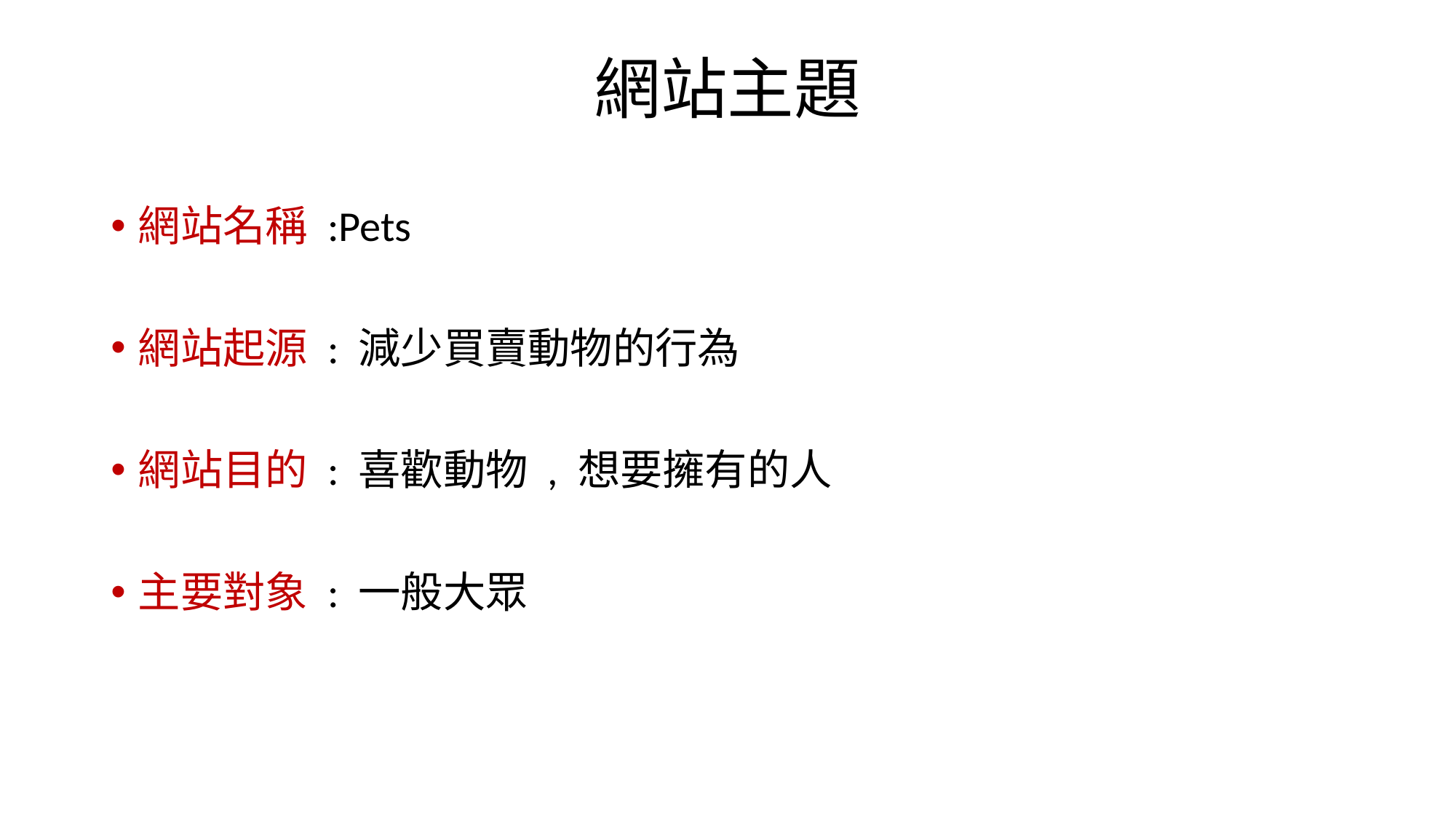

# 網站主題
網站名稱 :Pets

網站起源 : 減少買賣動物的行為

網站目的 : 喜歡動物 , 想要擁有的人

主要對象 : 一般大眾